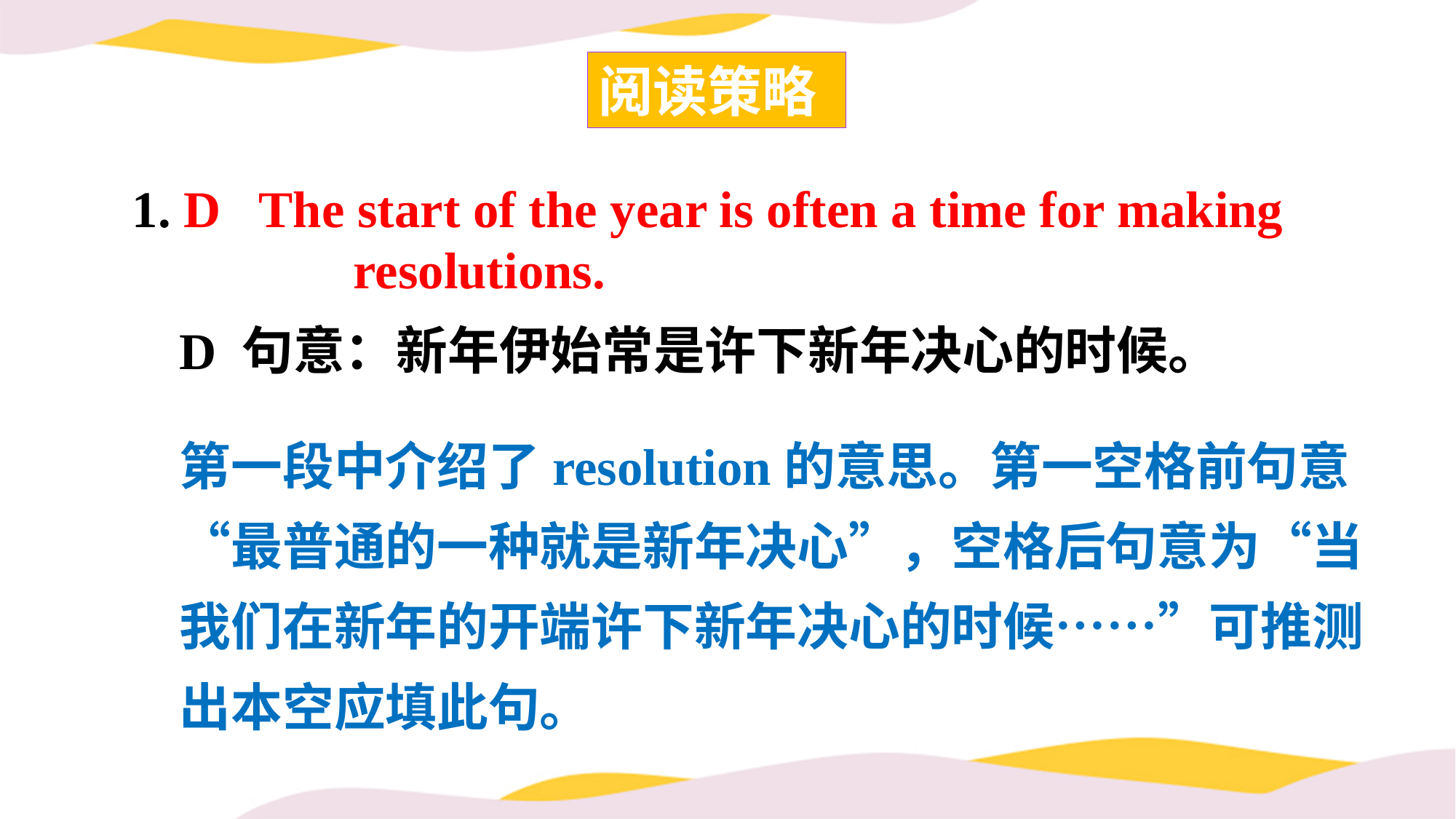

阅读策略
1. D   The start of the year is often a time for making         resolutions.
D 句意：新年伊始常是许下新年决心的时候。
第一段中介绍了resolution的意思。第一空格前句意“最普通的一种就是新年决心”，空格后句意为“当我们在新年的开端许下新年决心的时候……”可推测出本空应填此句。